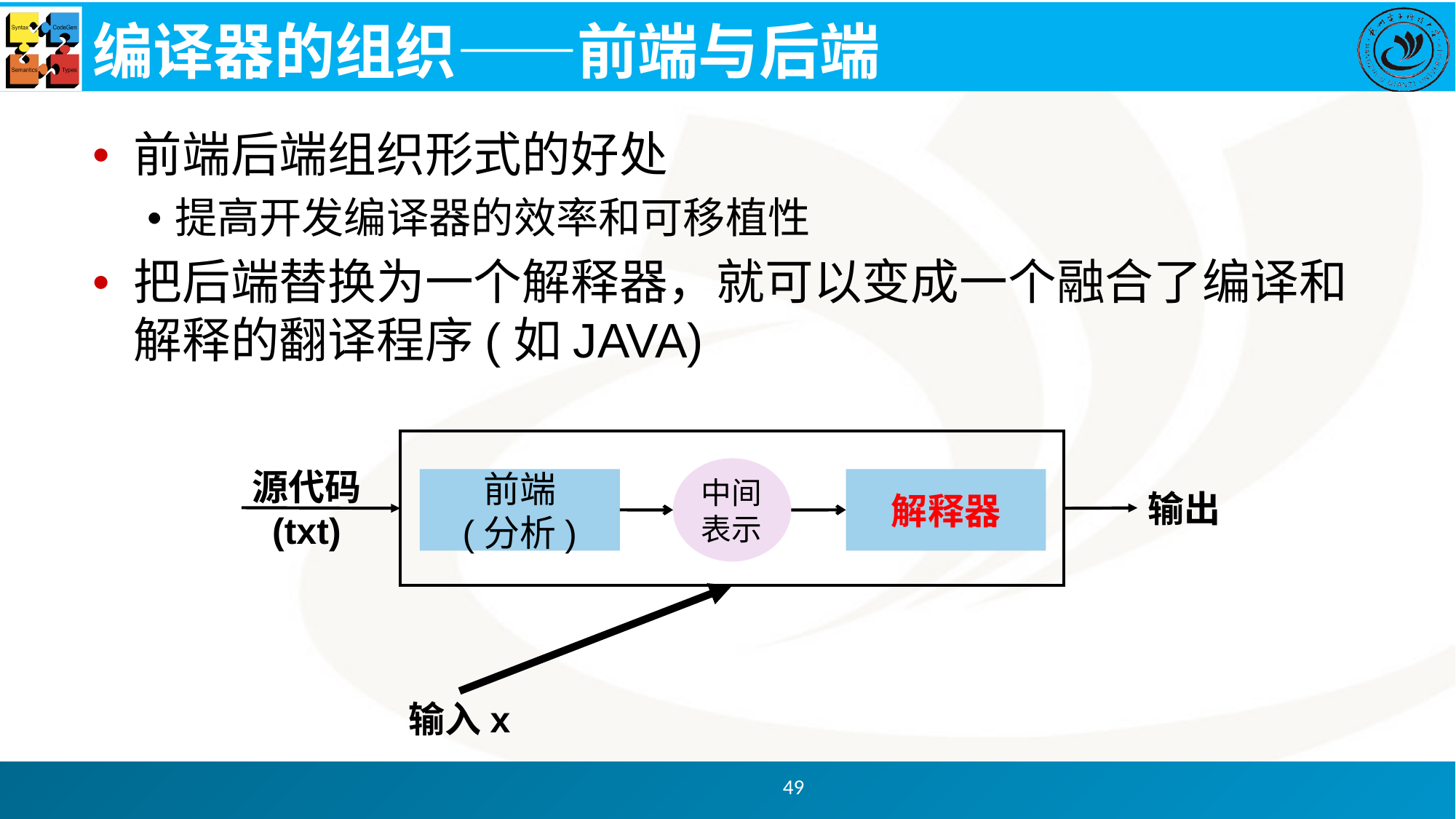

# 编译器的组织——前端与后端
前端后端组织形式的好处
提高开发编译器的效率和可移植性
把后端替换为一个解释器，就可以变成一个融合了编译和解释的翻译程序(如JAVA)

中间表示
源代码
(txt)
前端
(分析)
解释器
输出
输入x
49